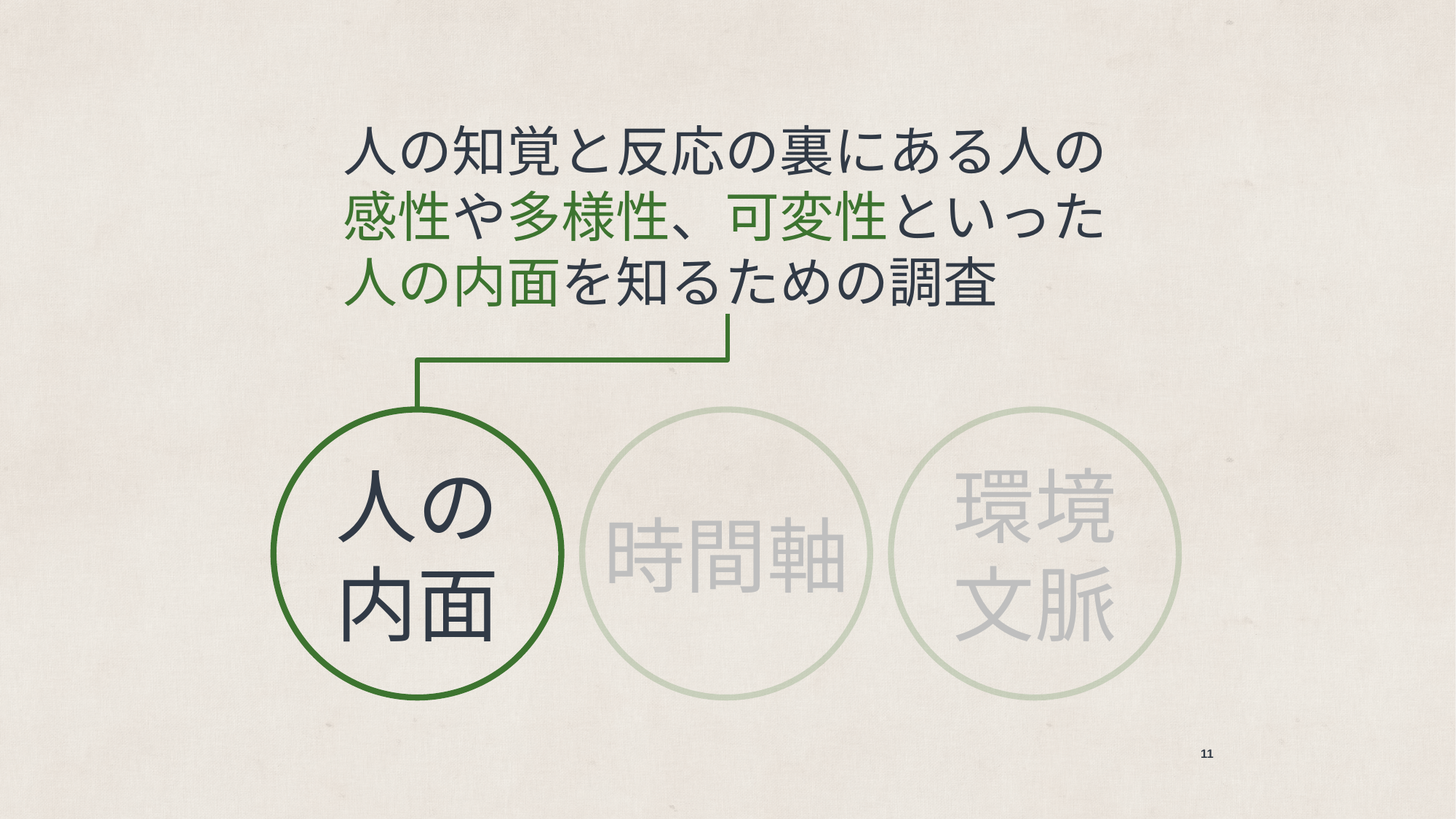

人の知覚と反応の裏にある人の感性や多様性、可変性といった人の内面を知るための調査
人の
内面
時間軸
環境
文脈
11